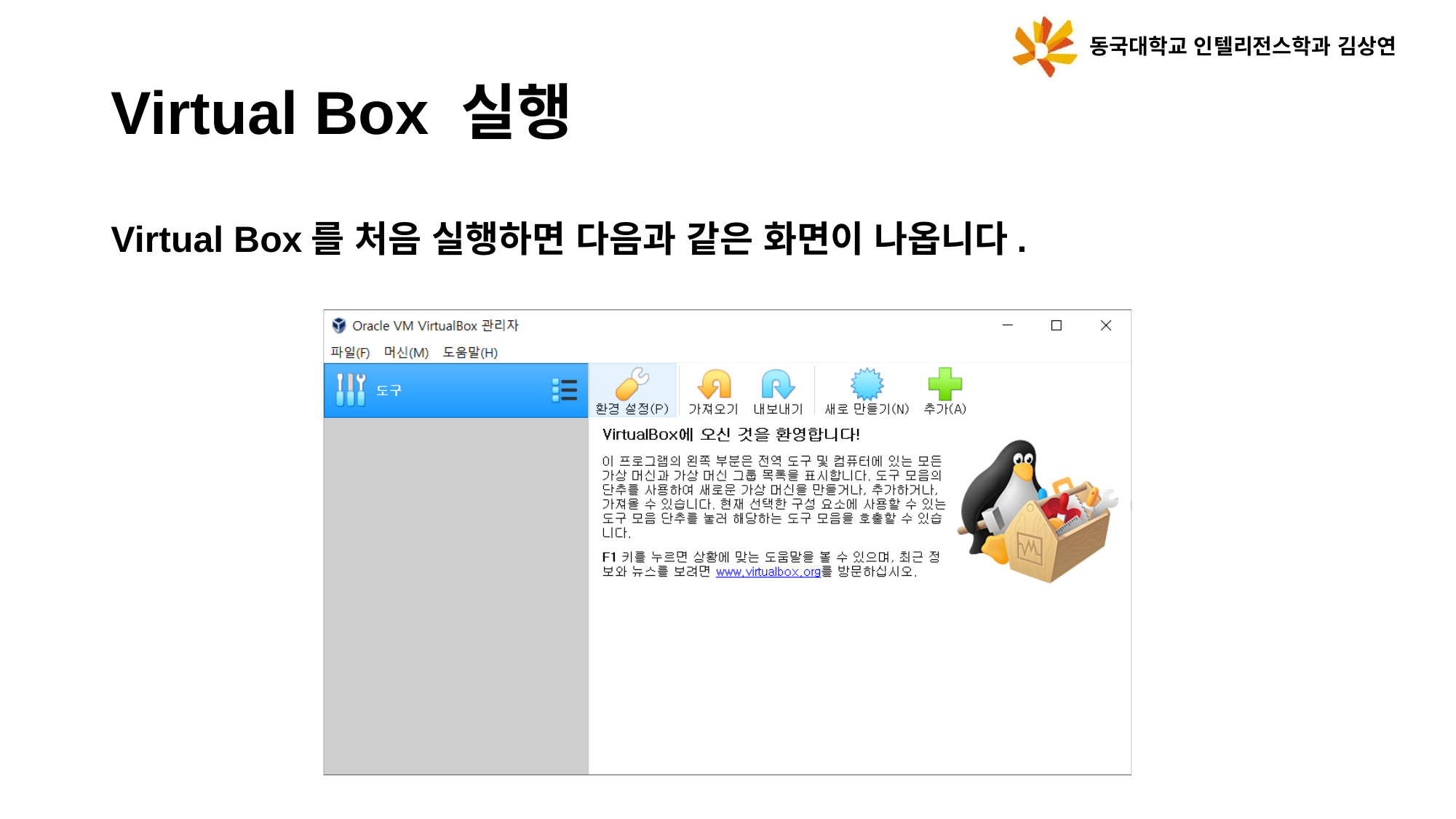

동국대학교 인텔리전스학과 김상연
Virtual Box 실행
Virtual Box를 처음 실행하면 다음과 같은 화면이 나옵니다.